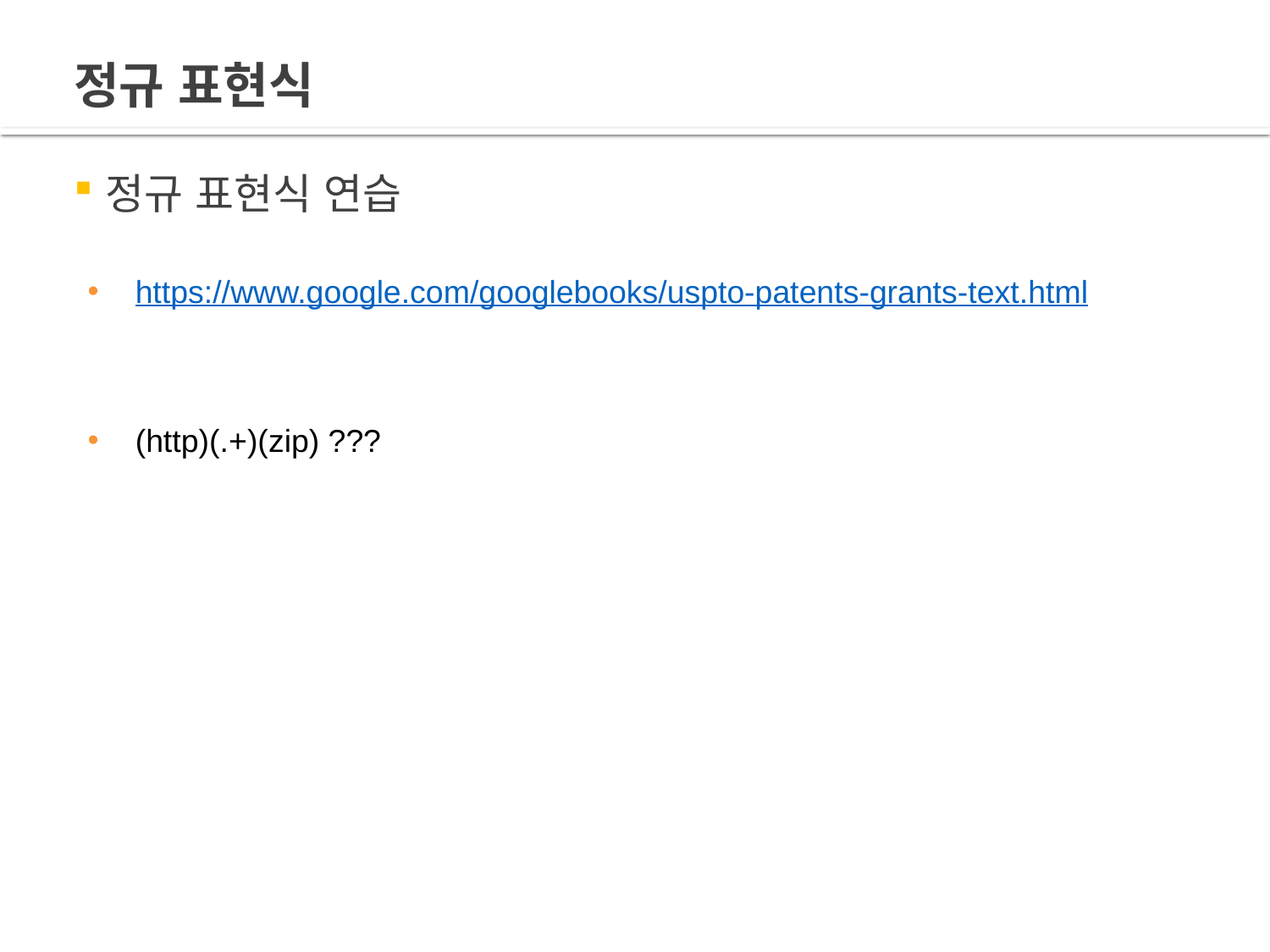

# 정규 표현식
정규 표현식 연습
https://www.google.com/googlebooks/uspto-patents-grants-text.html

(http)(.+)(zip) ???